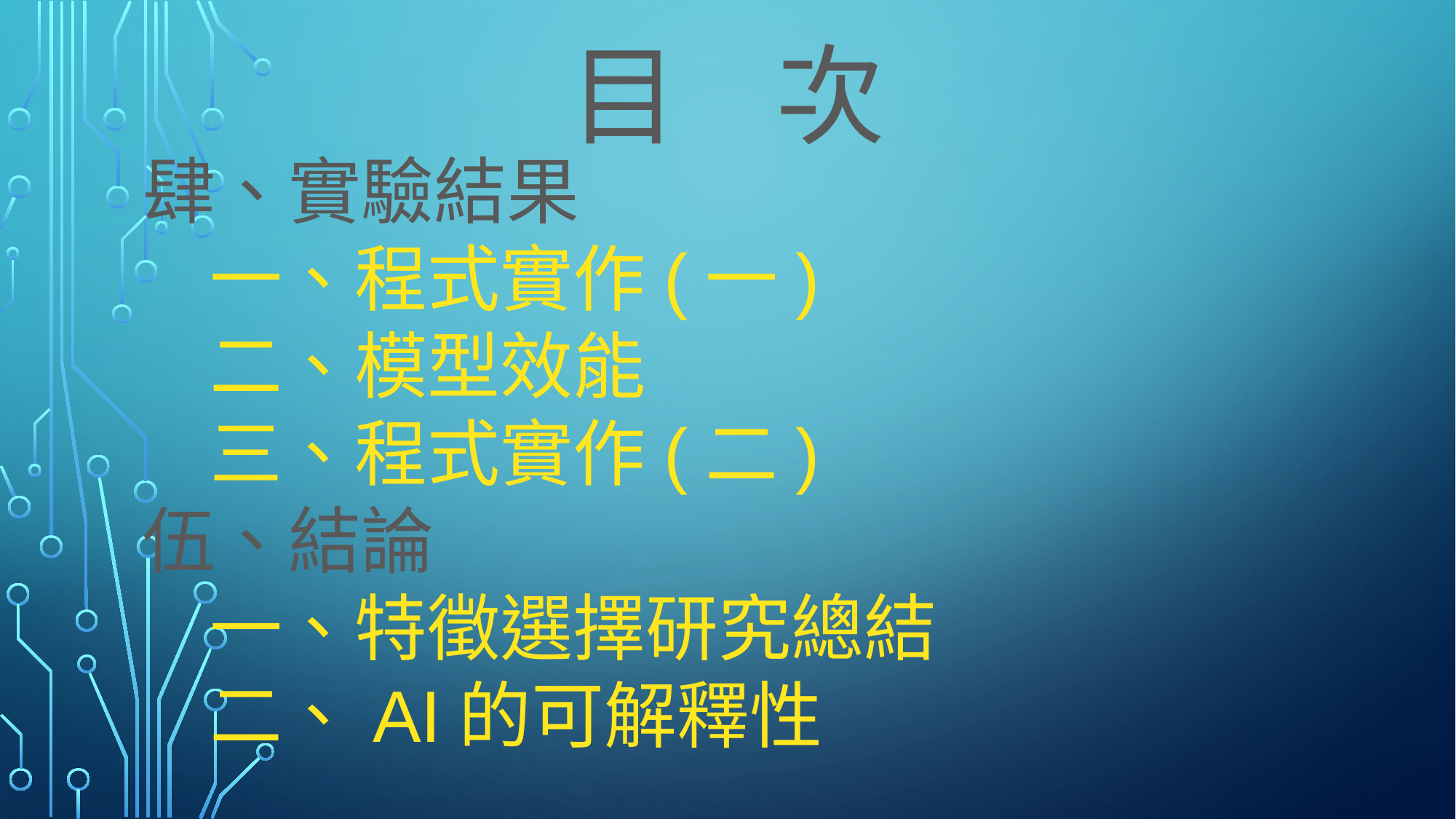

# 目    次
肆、實驗結果
   一、程式實作(一)
   二、模型效能
   三、程式實作(二)
伍、結論
   一、特徵選擇研究總結
   二、AI的可解釋性